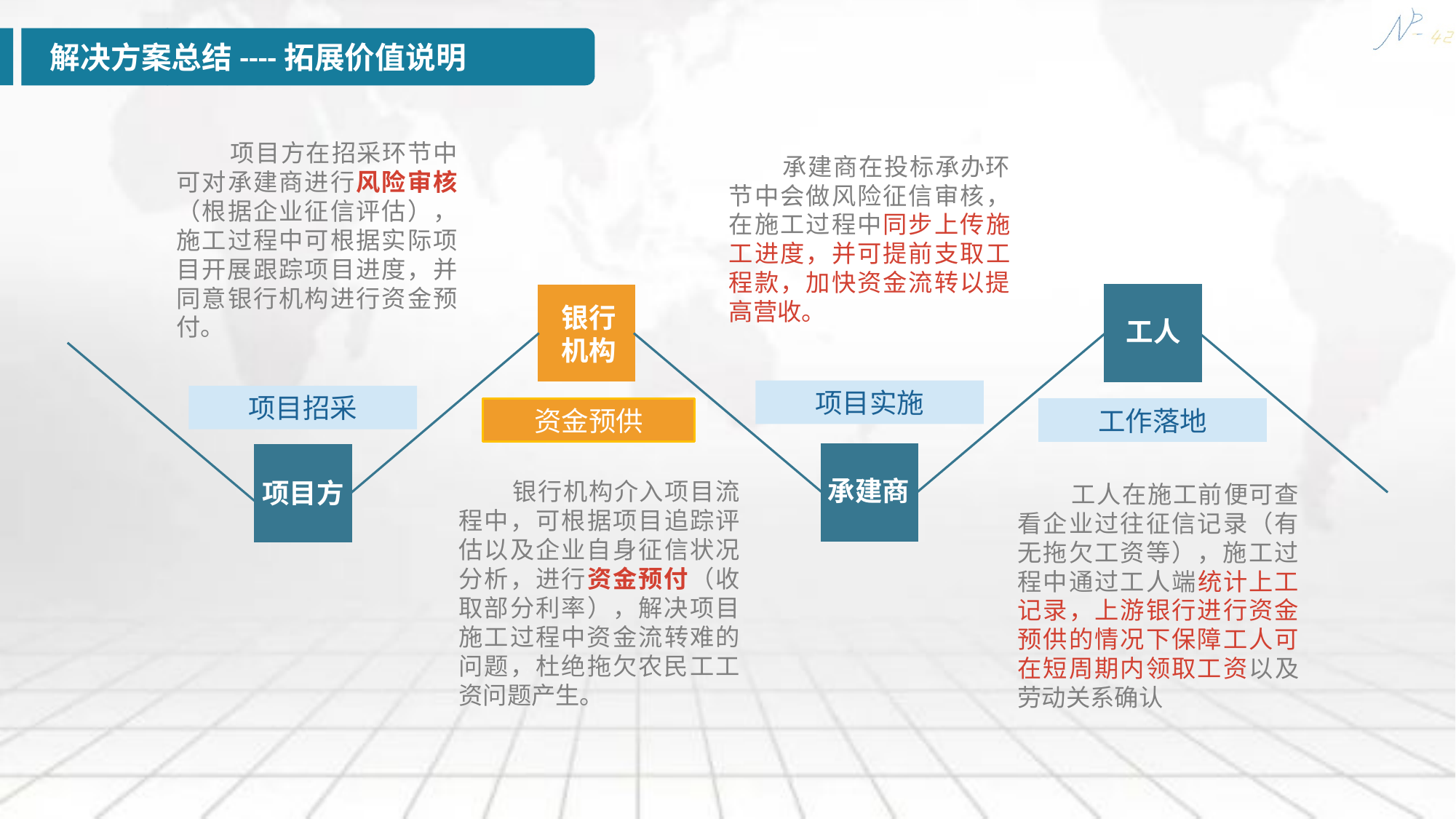

解决方案总结----拓展价值说明
       项目方在招采环节中可对承建商进行风险审核（根据企业征信评估），施工过程中可根据实际项目开展跟踪项目进度，并同意银行机构进行资金预付。

       承建商在投标承办环节中会做风险征信审核，在施工过程中同步上传施工进度，并可提前支取工程款，加快资金流转以提高营收。

银行机构
工人
项目实施
项目招采
工作落地
资金预供

承建商
项目方
       银行机构介入项目流程中，可根据项目追踪评估以及企业自身征信状况分析，进行资金预付（收取部分利率），解决项目施工过程中资金流转难的问题，杜绝拖欠农民工工资问题产生。
       工人在施工前便可查看企业过往征信记录（有无拖欠工资等），施工过程中通过工人端统计上工记录，上游银行进行资金预供的情况下保障工人可在短周期内领取工资以及劳动关系确认